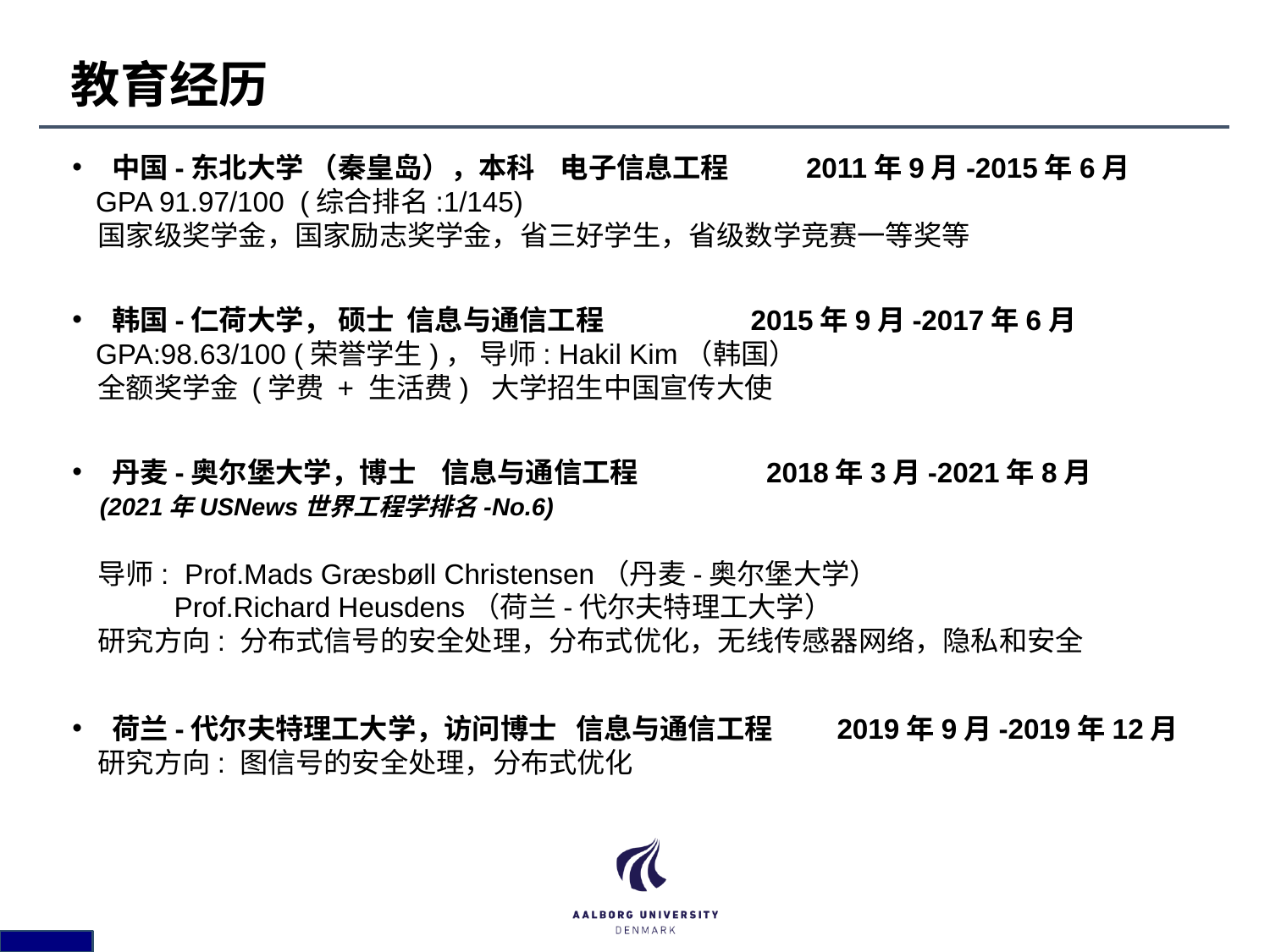

# 教育经历
中国-东北大学 （秦皇岛），本科    电子信息工程           2011年9月-2015年6月
   GPA 91.97/100  (综合排名:1/145)
   国家级奖学金，国家励志奖学金，省三好学生，省级数学竞赛一等奖等

韩国-仁荷大学， 硕士  信息与通信工程                      2015年9月-2017年6月
   GPA:98.63/100 (荣誉学生)， 导师: Hakil Kim（韩国）
   全额奖学金 (学费 + 生活费)  大学招生中国宣传大使

丹麦-奥尔堡大学，博士    信息与通信工程                   2018年3月-2021年8月
    (2021年USNews世界工程学排名-No.6)
   导师:  Prof.Mads Græsbøll Christensen（丹麦-奥尔堡大学）
             Prof.Richard Heusdens（荷兰-代尔夫特理工大学）
   研究方向: 分布式信号的安全处理，分布式优化，无线传感器网络，隐私和安全

荷兰-代尔夫特理工大学，访问博士   信息与通信工程         2019年9月-2019年12月
   研究方向: 图信号的安全处理，分布式优化

3